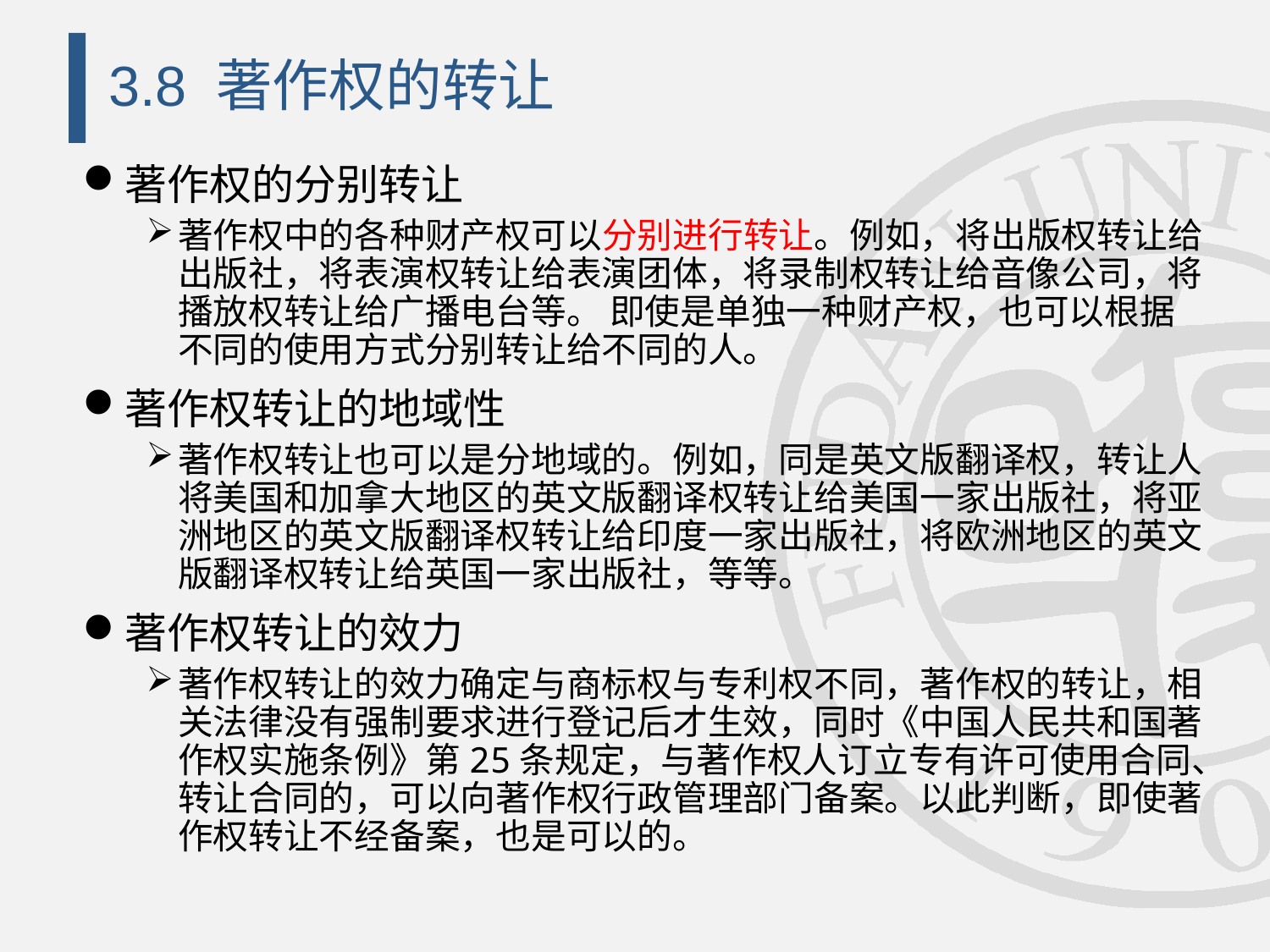

# 3.8 著作权的转让
著作权的分别转让
著作权中的各种财产权可以分别进行转让。例如，将出版权转让给出版社，将表演权转让给表演团体，将录制权转让给音像公司，将播放权转让给广播电台等。 即使是单独一种财产权，也可以根据不同的使用方式分别转让给不同的人。
著作权转让的地域性
著作权转让也可以是分地域的。例如，同是英文版翻译权，转让人将美国和加拿大地区的英文版翻译权转让给美国一家出版社，将亚洲地区的英文版翻译权转让给印度一家出版社，将欧洲地区的英文版翻译权转让给英国一家出版社，等等。
著作权转让的效力
著作权转让的效力确定与商标权与专利权不同，著作权的转让，相关法律没有强制要求进行登记后才生效，同时《中国人民共和国著作权实施条例》第25条规定，与著作权人订立专有许可使用合同、转让合同的，可以向著作权行政管理部门备案。以此判断，即使著作权转让不经备案，也是可以的。